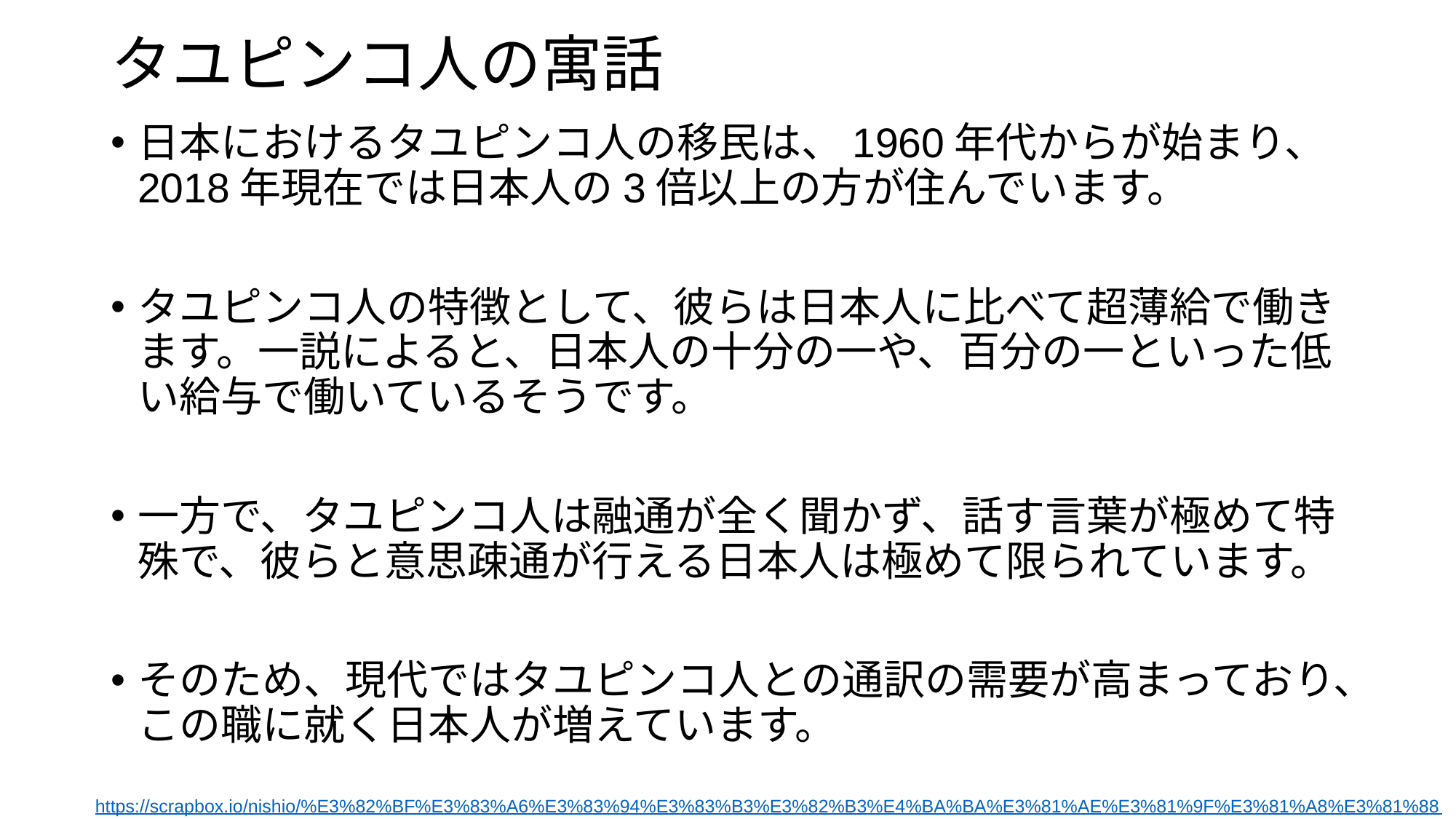

# タユピンコ人の寓話
日本におけるタユピンコ人の移民は、1960年代からが始まり、2018年現在では日本人の3倍以上の方が住んでいます。

タユピンコ人の特徴として、彼らは日本人に比べて超薄給で働きます。一説によると、日本人の十分の一や、百分の一といった低い給与で働いているそうです。

一方で、タユピンコ人は融通が全く聞かず、話す言葉が極めて特殊で、彼らと意思疎通が行える日本人は極めて限られています。

そのため、現代ではタユピンコ人との通訳の需要が高まっており、この職に就く日本人が増えています。
https://scrapbox.io/nishio/%E3%82%BF%E3%83%A6%E3%83%94%E3%83%B3%E3%82%B3%E4%BA%BA%E3%81%AE%E3%81%9F%E3%81%A8%E3%81%88